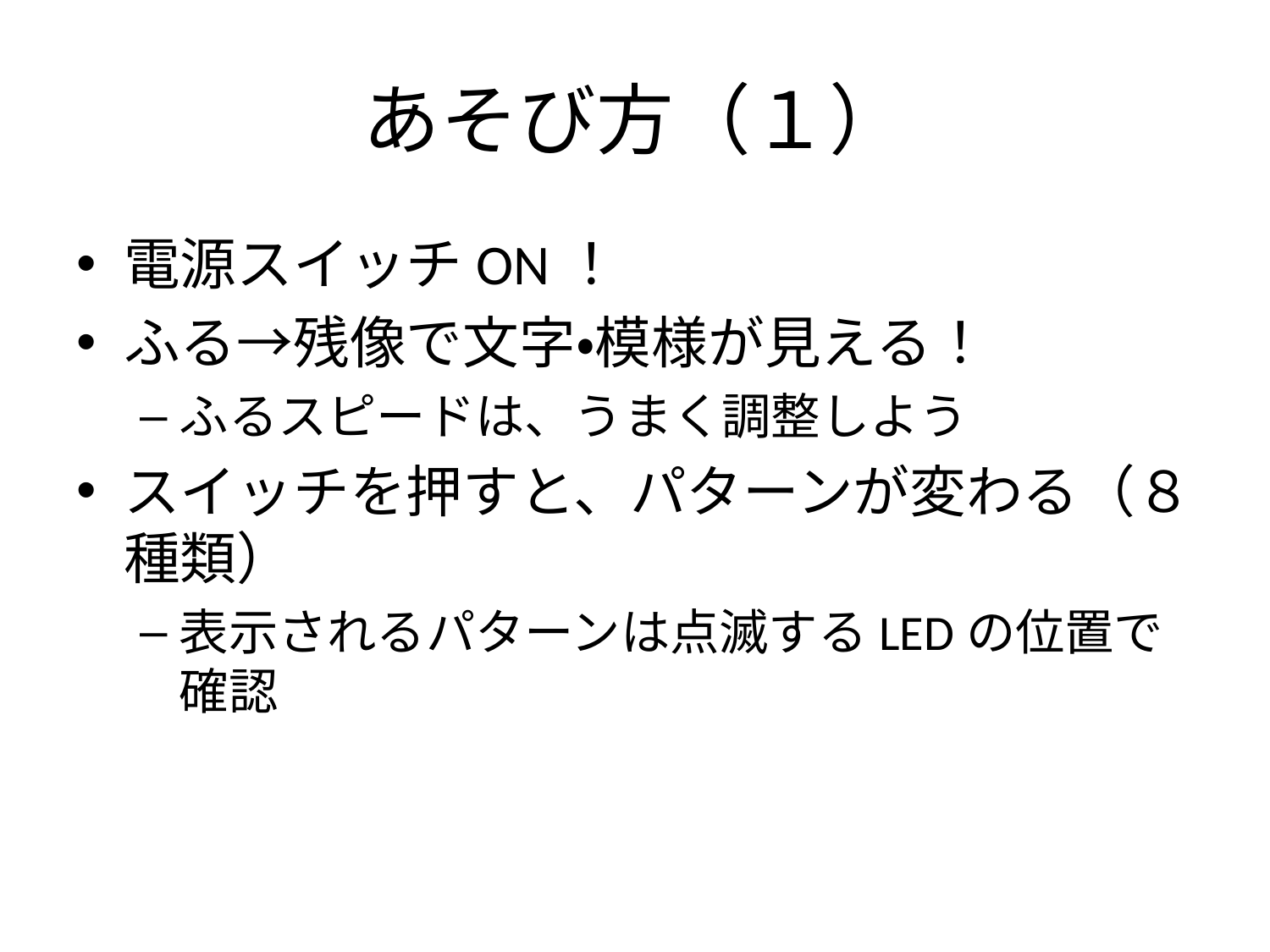

# あそび方（１）
電源スイッチON！
ふる→残像で文字・模様が見える！
ふるスピードは、うまく調整しよう
スイッチを押すと、パターンが変わる（８種類）
表示されるパターンは点滅するLEDの位置で確認